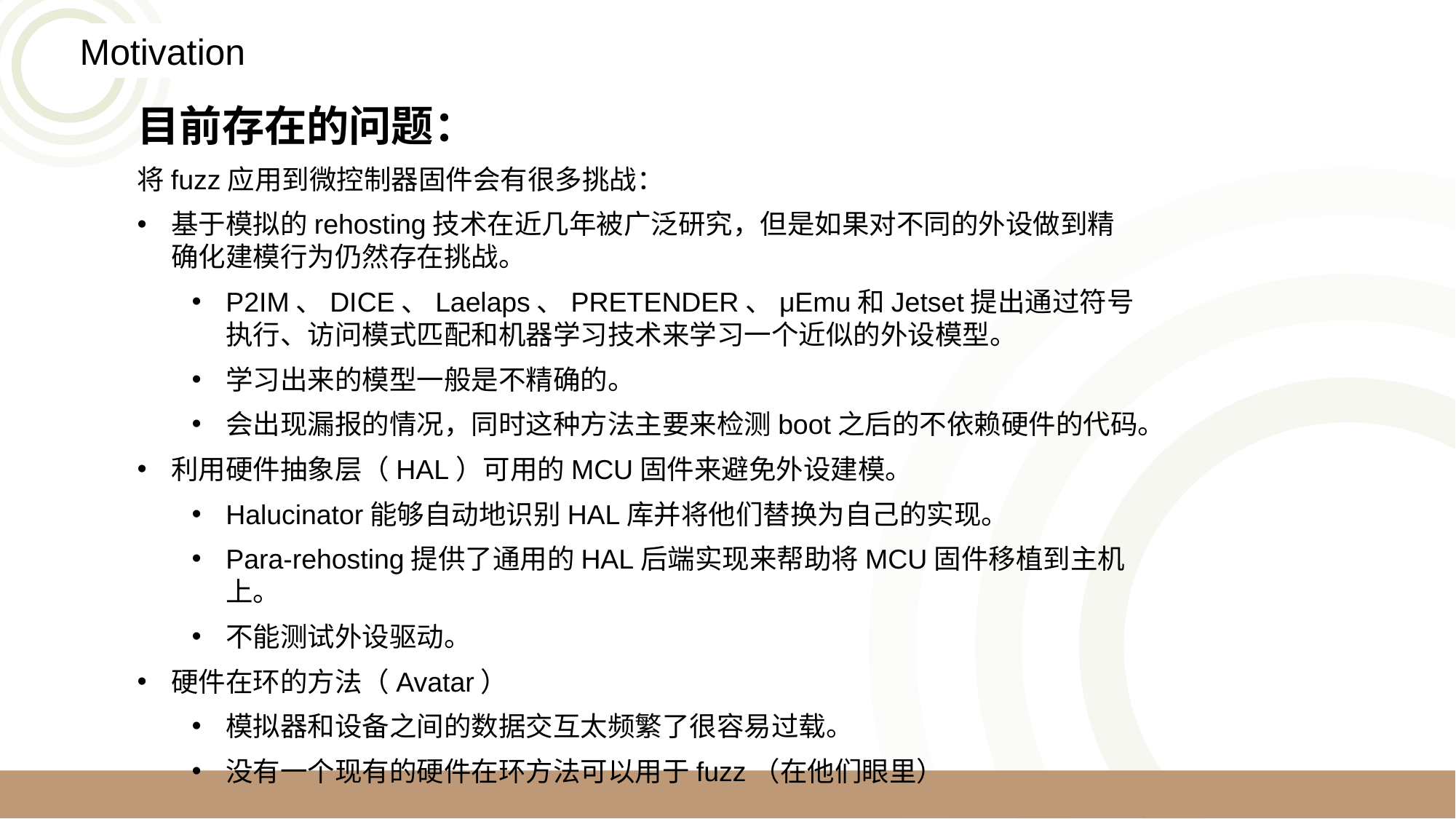

Motivation

目前存在的问题：
将fuzz应用到微控制器固件会有很多挑战：
基于模拟的rehosting技术在近几年被广泛研究，但是如果对不同的外设做到精确化建模行为仍然存在挑战。
P2IM、DICE、Laelaps、PRETENDER、μEmu和Jetset提出通过符号执行、访问模式匹配和机器学习技术来学习一个近似的外设模型。
学习出来的模型一般是不精确的。
会出现漏报的情况，同时这种方法主要来检测boot之后的不依赖硬件的代码。
利用硬件抽象层（HAL）可用的MCU固件来避免外设建模。
Halucinator能够自动地识别HAL库并将他们替换为自己的实现。
Para-rehosting提供了通用的HAL后端实现来帮助将MCU固件移植到主机上。
不能测试外设驱动。
硬件在环的方法（Avatar）
模拟器和设备之间的数据交互太频繁了很容易过载。
没有一个现有的硬件在环方法可以用于fuzz（在他们眼里）